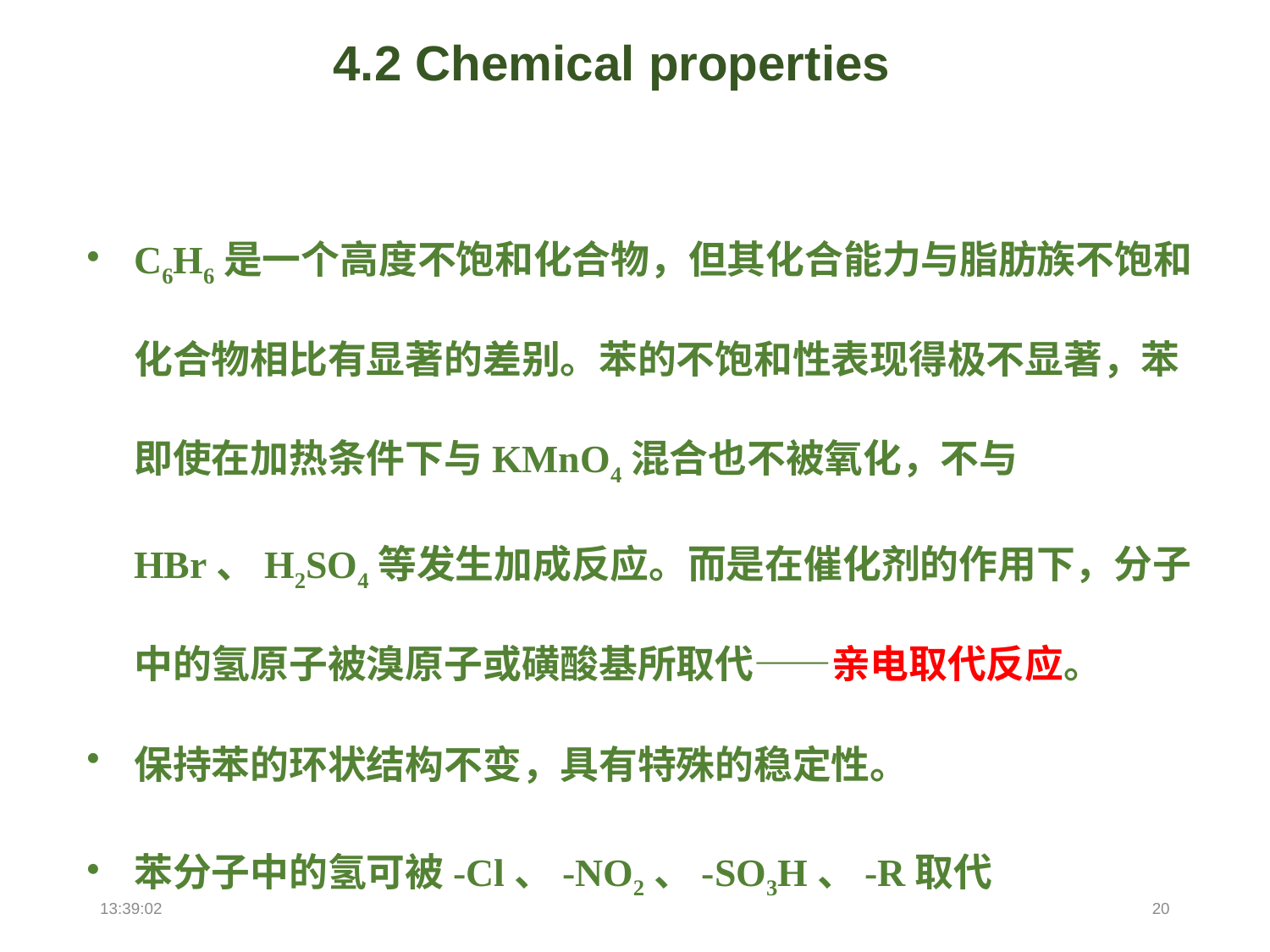

4.2 Chemical properties
C6H6是一个高度不饱和化合物，但其化合能力与脂肪族不饱和化合物相比有显著的差别。苯的不饱和性表现得极不显著，苯即使在加热条件下与KMnO4混合也不被氧化，不与HBr、H2SO4等发生加成反应。而是在催化剂的作用下，分子中的氢原子被溴原子或磺酸基所取代——亲电取代反应。
保持苯的环状结构不变，具有特殊的稳定性。
苯分子中的氢可被-Cl、-NO2、-SO3H、-R取代
13:39:02
20